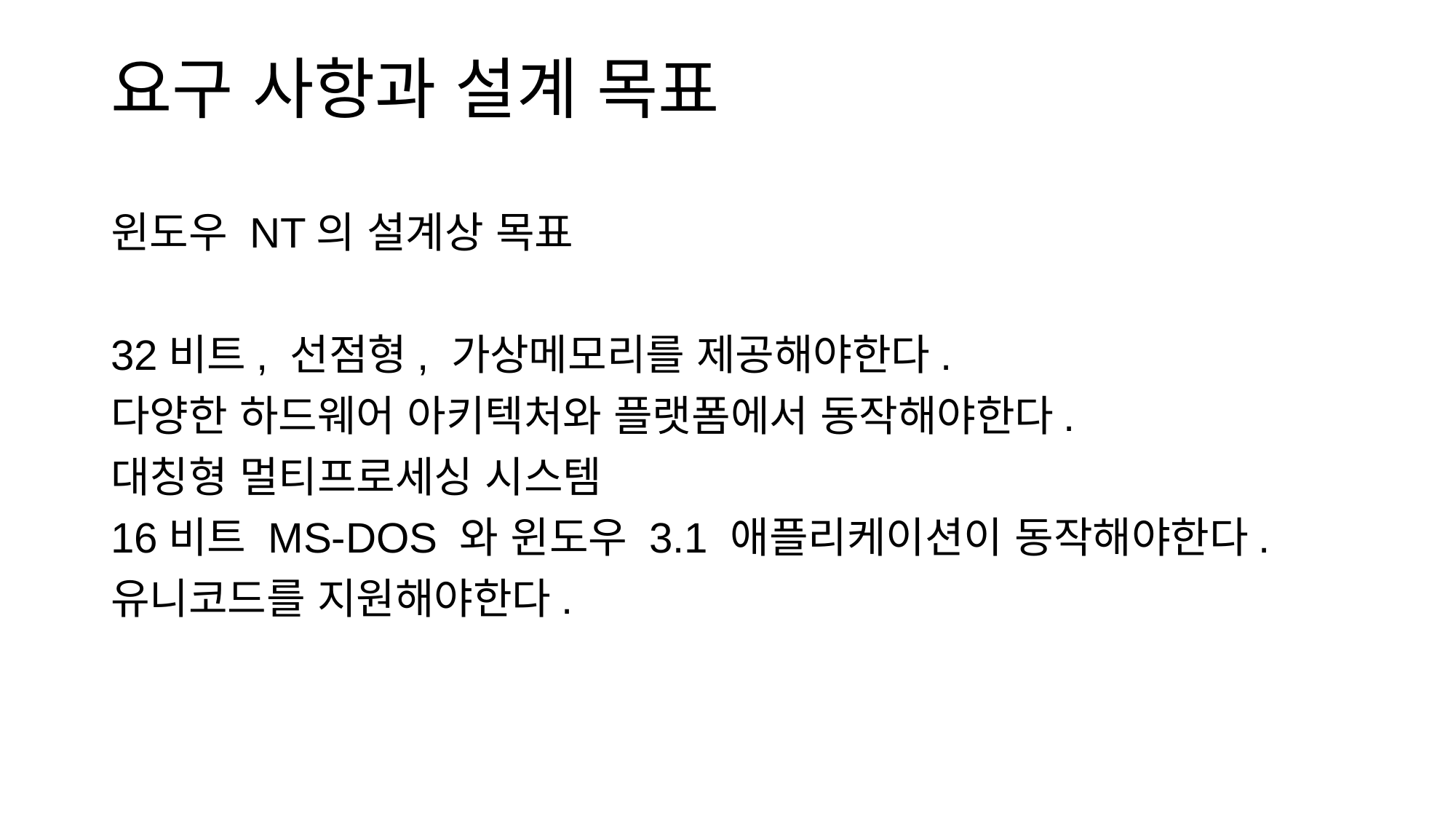

# 요구 사항과 설계 목표

윈도우 NT의 설계상 목표

32비트, 선점형, 가상메모리를 제공해야한다.
다양한 하드웨어 아키텍처와 플랫폼에서 동작해야한다.
대칭형 멀티프로세싱 시스템
16비트 MS-DOS 와 윈도우 3.1 애플리케이션이 동작해야한다.
유니코드를 지원해야한다.